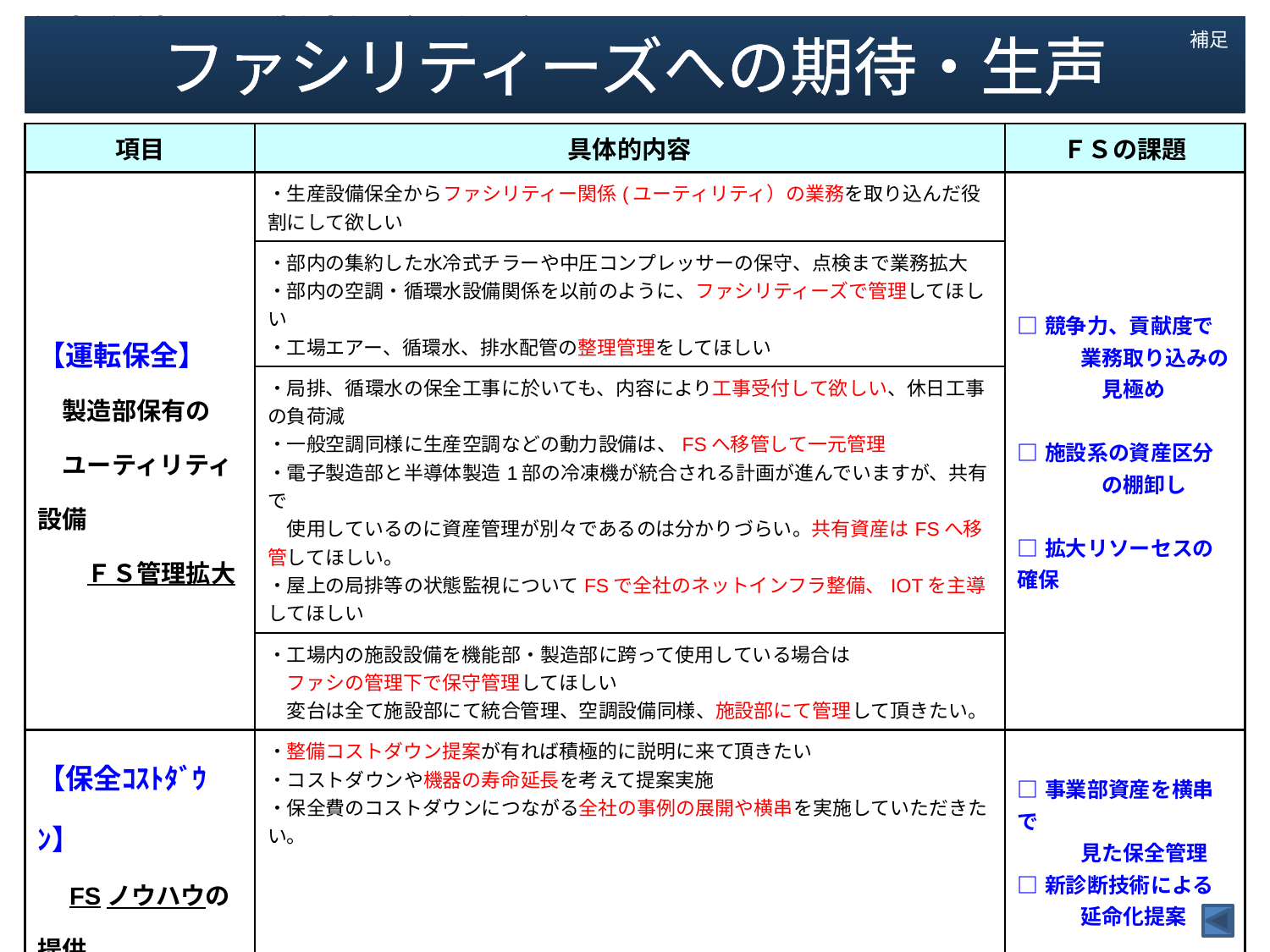

参考資料　：　製造部（9部署）からみたFSへの期待
ファシリティーズへの期待・生声
補足
| 項目 | 具体的内容 | ＦＳの課題 |
| --- | --- | --- |
| 【運転保全】 　製造部保有の 　ユーティリティ設備 　　ＦＳ管理拡大 | ・生産設備保全からファシリティー関係(ユーティリティ）の業務を取り込んだ役割にして欲しい | □競争力、貢献度で 　　　業務取り込みの 　　　　見極め □施設系の資産区分 　　　　の棚卸し □拡大リソーセスの確保 |
|  | ・部内の集約した水冷式チラーや中圧コンプレッサーの保守、点検まで業務拡大 ・部内の空調・循環水設備関係を以前のように、ファシリティーズで管理してほしい ・工場エアー、循環水、排水配管の整理管理をしてほしい |  |
|  | ・局排、循環水の保全工事に於いても、内容により工事受付して欲しい、休日工事の負荷減 ・一般空調同様に生産空調などの動力設備は、FSへ移管して一元管理 ・電子製造部と半導体製造1部の冷凍機が統合される計画が進んでいますが、共有で 　使用しているのに資産管理が別々であるのは分かりづらい。共有資産はFSへ移管してほしい。 ・屋上の局排等の状態監視についてFSで全社のネットインフラ整備、IOTを主導してほしい |  |
|  | ・工場内の施設設備を機能部・製造部に跨って使用している場合は 　ファシの管理下で保守管理してほしい 　変台は全て施設部にて統合管理、空調設備同様、施設部にて管理して頂きたい。 |  |
| 【保全ｺｽﾄﾀﾞｳﾝ】 　FSノウハウの提供 | ・整備コストダウン提案が有れば積極的に説明に来て頂きたい ・コストダウンや機器の寿命延長を考えて提案実施 ・保全費のコストダウンにつながる全社の事例の展開や横串を実施していただきたい。 | □事業部資産を横串で　 　　　見た保全管理 □新診断技術による 　　　延命化提案 |
| 【省エネ】 　FSノウハウの提供 | ・ＣＯ２削減（省エネ）の推進 ・定期的に製造部と一緒にFM診断（1回/年）を行い、年計の指導と内容の共有を実施 | □省エネ連絡会の 　　　運営強化 |
| 【教育、支援】 　定期教育　 　内製化支援 | ・施設動力の基本を知らない、教育を受けてない。定期教育して欲しい。 | □製造部保全マンの 　　　教育体系の強化 |
|  | ・移設時のメーカーさんの質を上げて欲しい。　更なる外注教育を進めて欲しい。 |  |
|  | ・大型設備のセンシング・傾向管理・定期点検等の情報共有及び指導　⇒　止まらない設備 ・大型装置のメンテナンス方法整備業務及び講習会等による技能伝承を実施し内製化支援 |  |